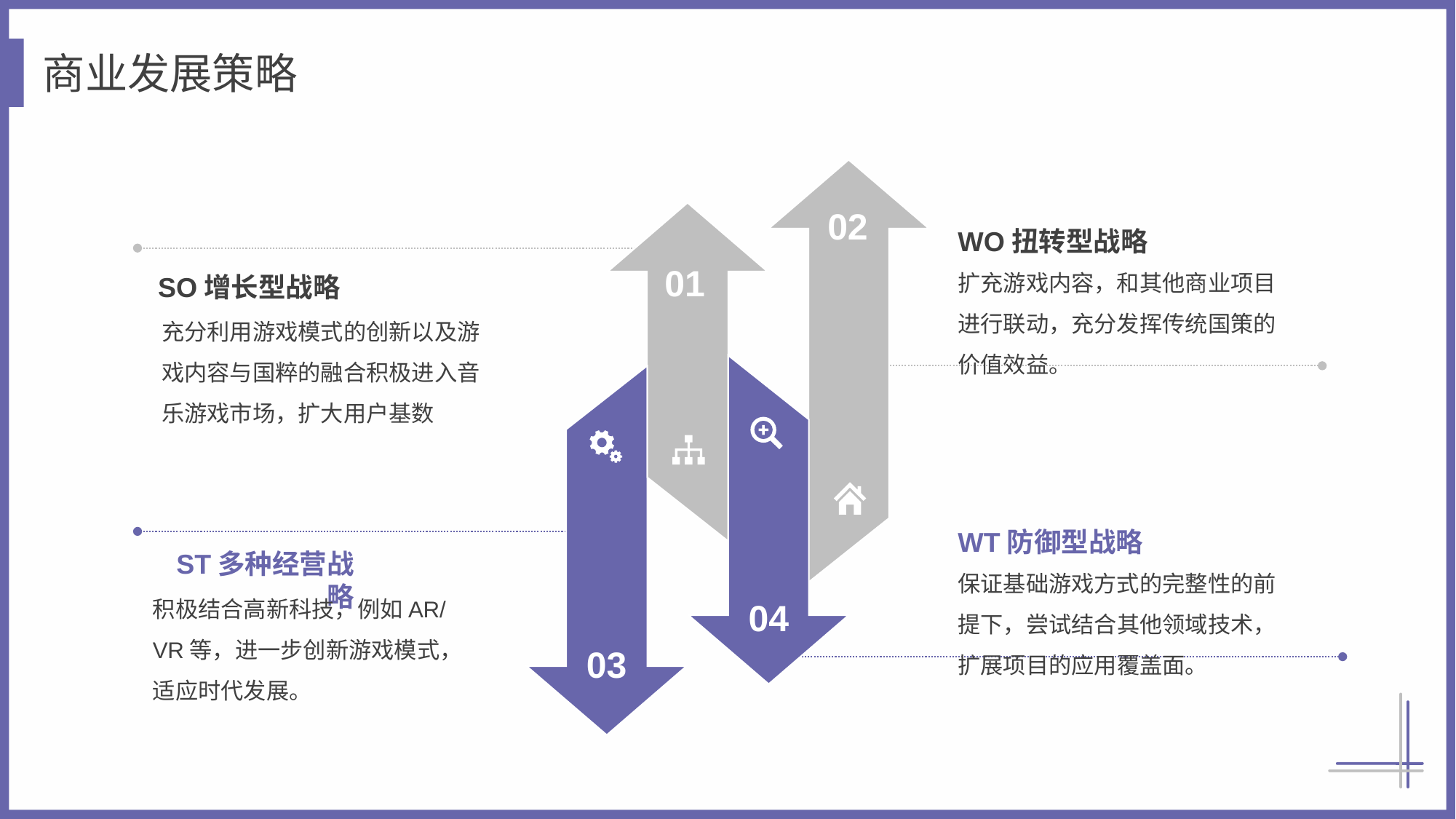

商业发展策略

02

01

04
03

WO扭转型战略
扩充游戏内容，和其他商业项目进行联动，充分发挥传统国策的价值效益。
SO增长型战略
充分利用游戏模式的创新以及游戏内容与国粹的融合积极进入音乐游戏市场，扩大用户基数

WT防御型战略
保证基础游戏方式的完整性的前提下，尝试结合其他领域技术，扩展项目的应用覆盖面。
ST多种经营战略
积极结合高新科技，例如AR/VR等，进一步创新游戏模式，适应时代发展。